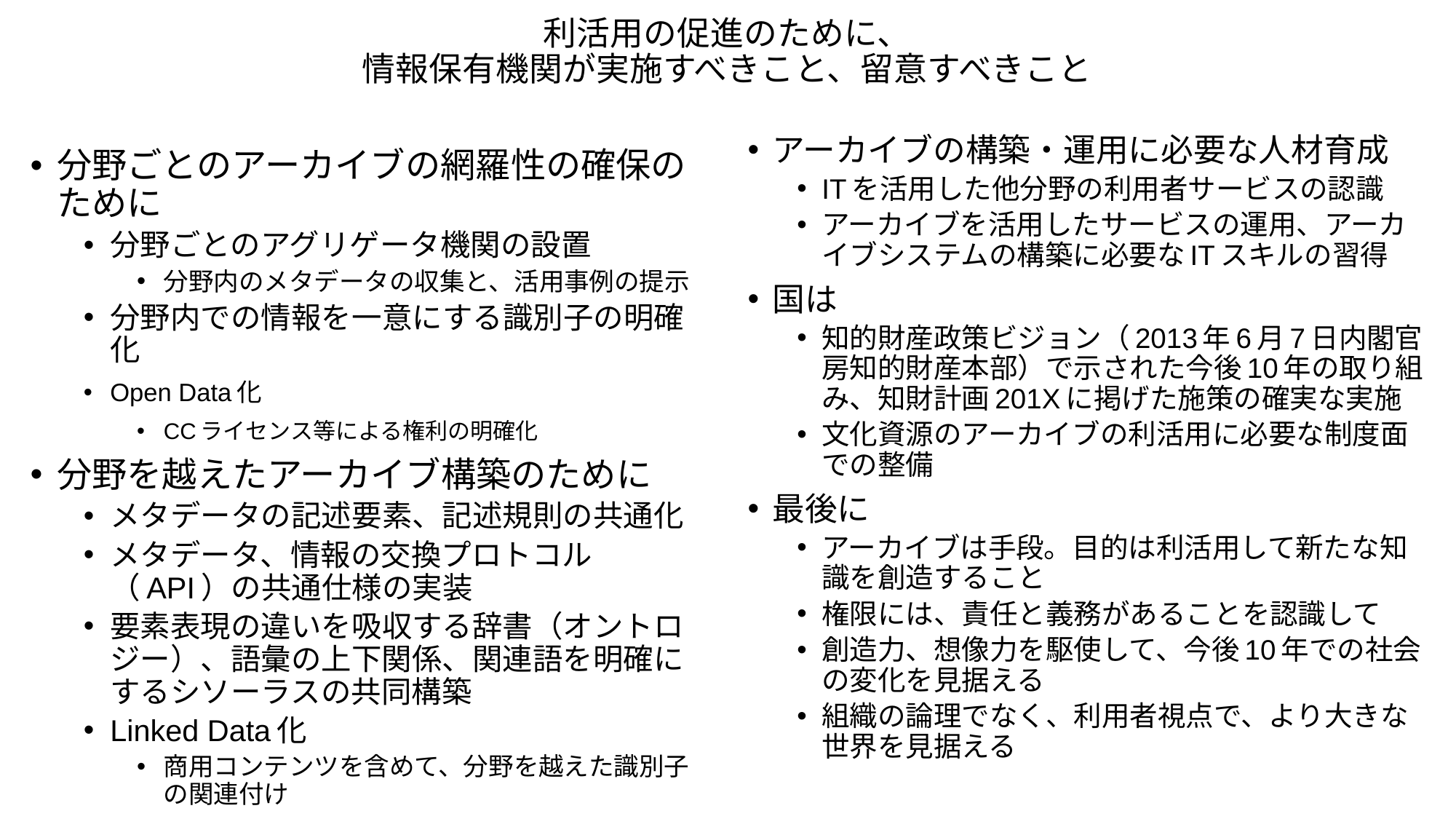

# 利活用の促進のために、 情報保有機関が実施すべきこと、留意すべきこと
アーカイブの構築・運用に必要な人材育成
ITを活用した他分野の利用者サービスの認識
アーカイブを活用したサービスの運用、アーカイブシステムの構築に必要なITスキルの習得
国は
知的財産政策ビジョン（2013年6月7日内閣官房知的財産本部）で示された今後10年の取り組み、知財計画201Xに掲げた施策の確実な実施
文化資源のアーカイブの利活用に必要な制度面での整備
最後に
アーカイブは手段。目的は利活用して新たな知識を創造すること
権限には、責任と義務があることを認識して
創造力、想像力を駆使して、今後10年での社会の変化を見据える
組織の論理でなく、利用者視点で、より大きな世界を見据える
分野ごとのアーカイブの網羅性の確保のために
分野ごとのアグリゲータ機関の設置
分野内のメタデータの収集と、活用事例の提示
分野内での情報を一意にする識別子の明確化
Open Data化
CCライセンス等による権利の明確化
分野を越えたアーカイブ構築のために
メタデータの記述要素、記述規則の共通化
メタデータ、情報の交換プロトコル（API）の共通仕様の実装
要素表現の違いを吸収する辞書（オントロジー）、語彙の上下関係、関連語を明確にするシソーラスの共同構築
Linked Data化
商用コンテンツを含めて、分野を越えた識別子の関連付け